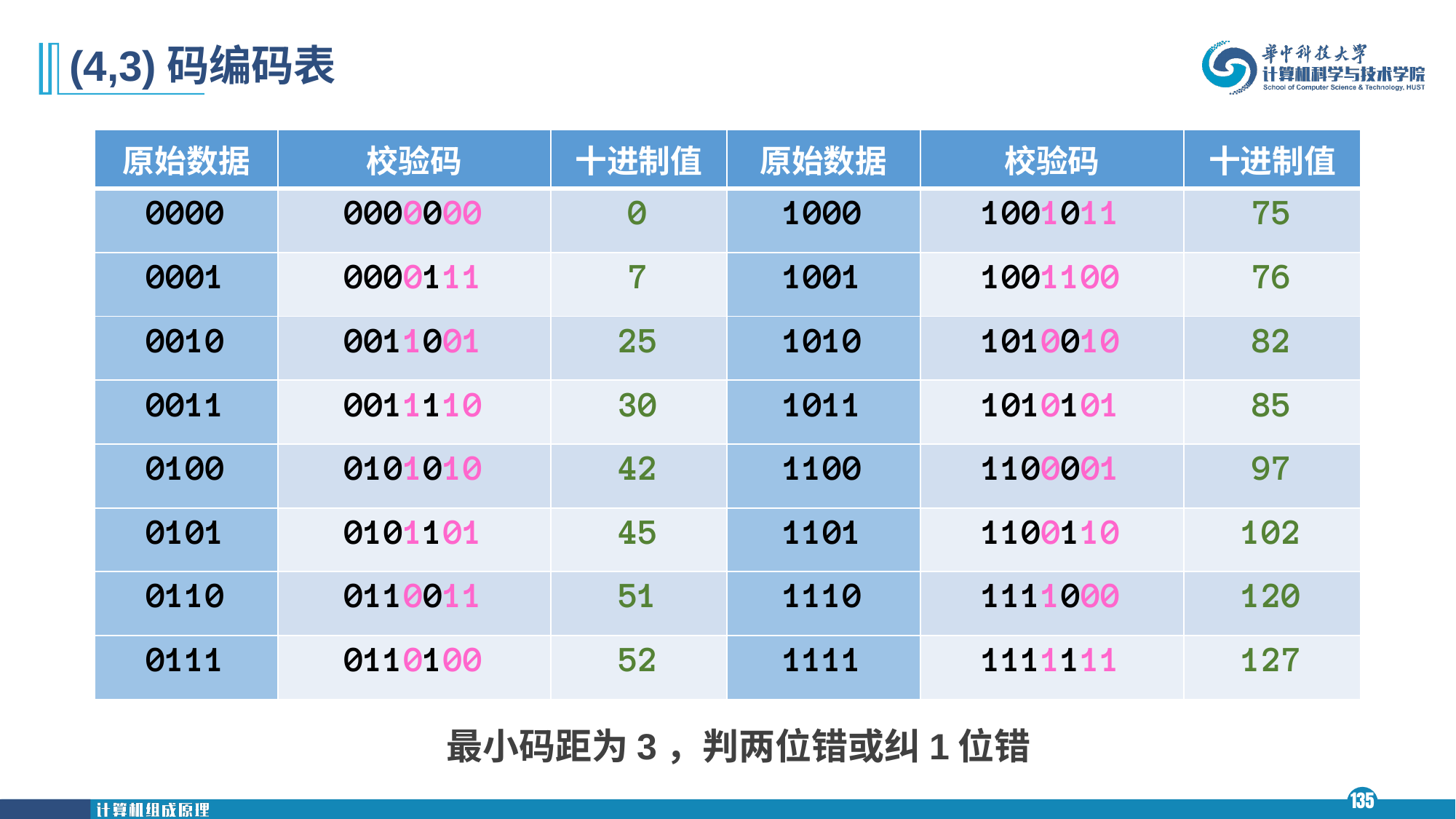

# (4,3)码编码表
| 原始数据 | 校验码 | 十进制值 | 原始数据 | 校验码 | 十进制值 |
| --- | --- | --- | --- | --- | --- |
| 0000 | 0000000 | 0 | 1000 | 1001011 | 75 |
| 0001 | 0000111 | 7 | 1001 | 1001100 | 76 |
| 0010 | 0011001 | 25 | 1010 | 1010010 | 82 |
| 0011 | 0011110 | 30 | 1011 | 1010101 | 85 |
| 0100 | 0101010 | 42 | 1100 | 1100001 | 97 |
| 0101 | 0101101 | 45 | 1101 | 1100110 | 102 |
| 0110 | 0110011 | 51 | 1110 | 1111000 | 120 |
| 0111 | 0110100 | 52 | 1111 | 1111111 | 127 |
最小码距为3，判两位错或纠1位错